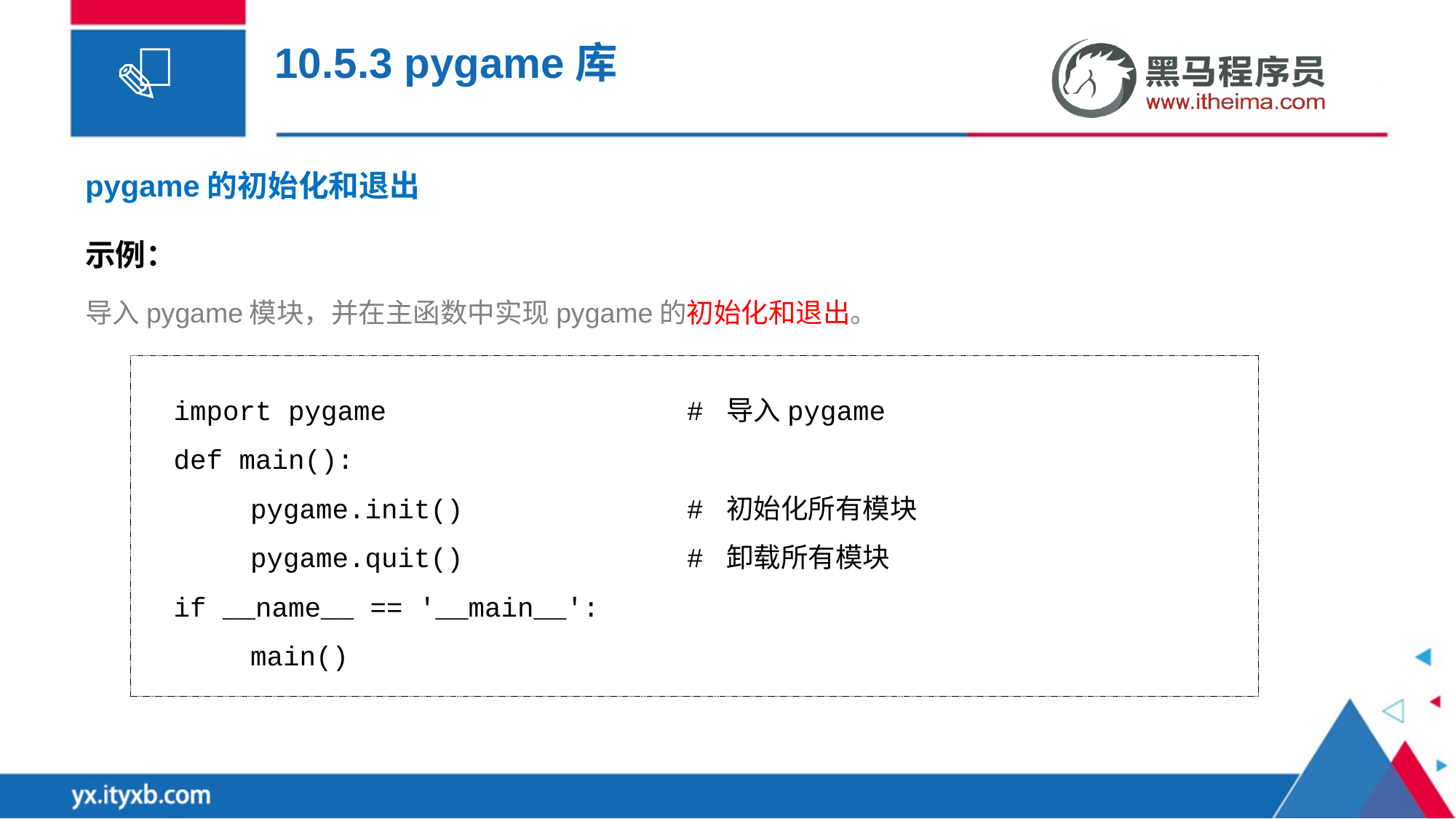

# 10.5.3 pygame库
pygame的初始化和退出
示例：
导入pygame模块，并在主函数中实现pygame的初始化和退出。

import pygame			# 导入pygame
def main():
	pygame.init()			# 初始化所有模块
	pygame.quit()			# 卸载所有模块
if __name__ == '__main__':
	main()